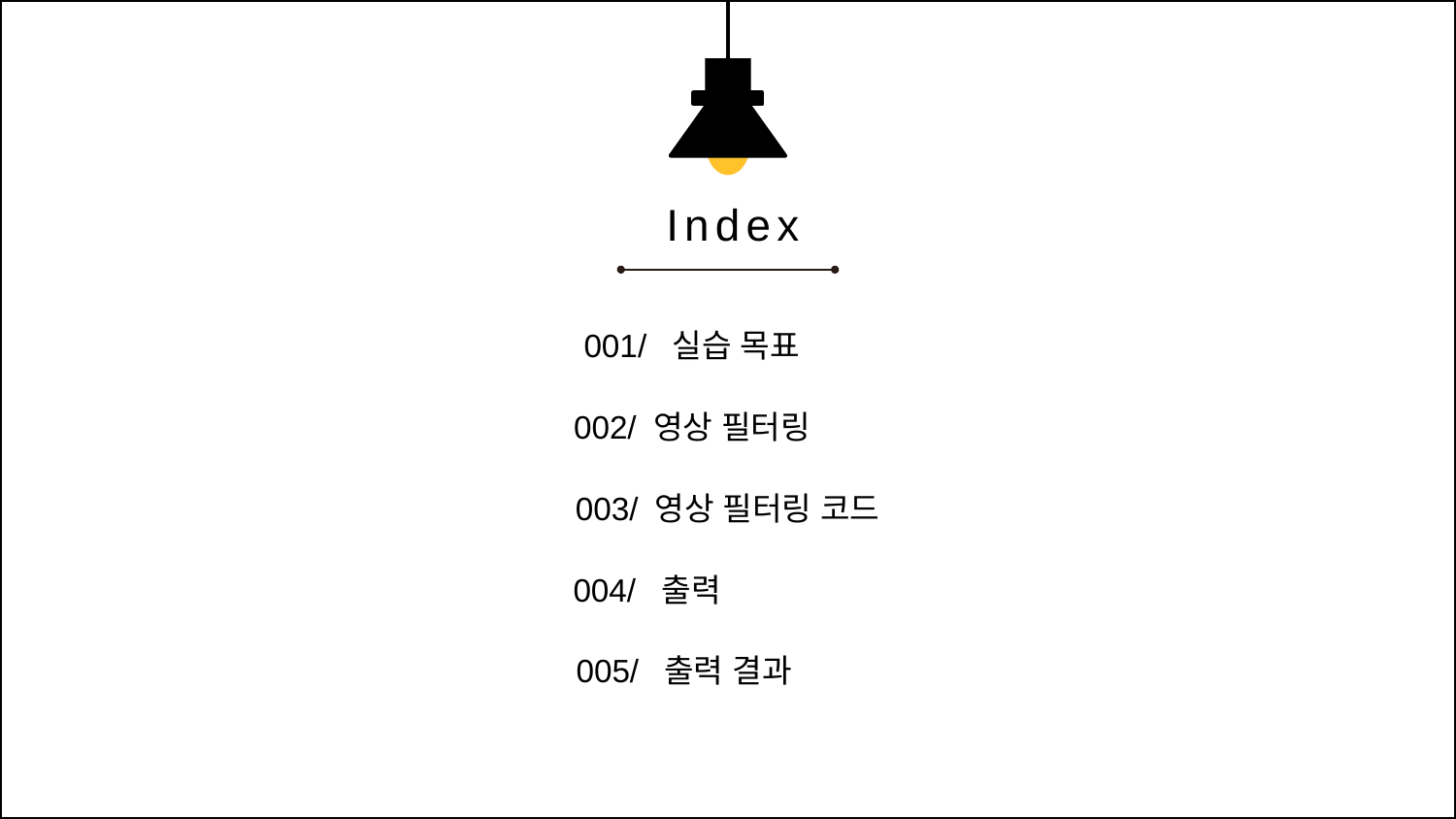

Index
001/  실습 목표
002/ 영상 필터링
003/ 영상 필터링 코드
004/  출력
005/  출력 결과